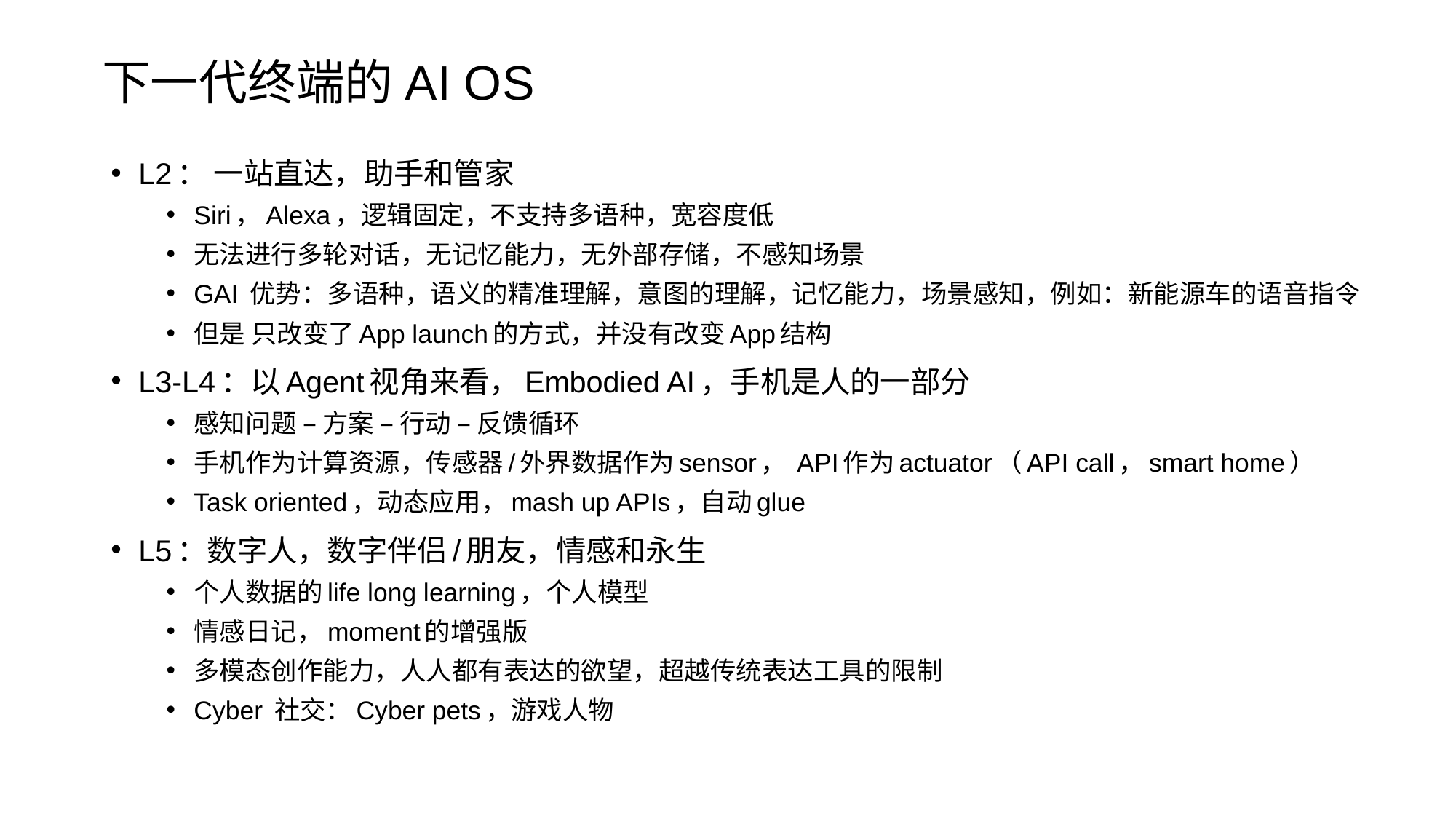

# 下一代终端的AI OS
L2： 一站直达，助手和管家
Siri，Alexa，逻辑固定，不支持多语种，宽容度低
无法进行多轮对话，无记忆能力，无外部存储，不感知场景
GAI 优势：多语种，语义的精准理解，意图的理解，记忆能力，场景感知，例如：新能源车的语音指令
但是 只改变了App launch的方式，并没有改变App结构
L3-L4：以Agent视角来看，Embodied AI，手机是人的一部分
感知问题 – 方案 – 行动 – 反馈循环
手机作为计算资源，传感器/外界数据作为sensor， API作为actuator（API call，smart home）
Task oriented，动态应用，mash up APIs，自动glue
L5：数字人，数字伴侣/朋友，情感和永生
个人数据的life long learning，个人模型
情感日记，moment的增强版
多模态创作能力，人人都有表达的欲望，超越传统表达工具的限制
Cyber 社交：Cyber pets，游戏人物